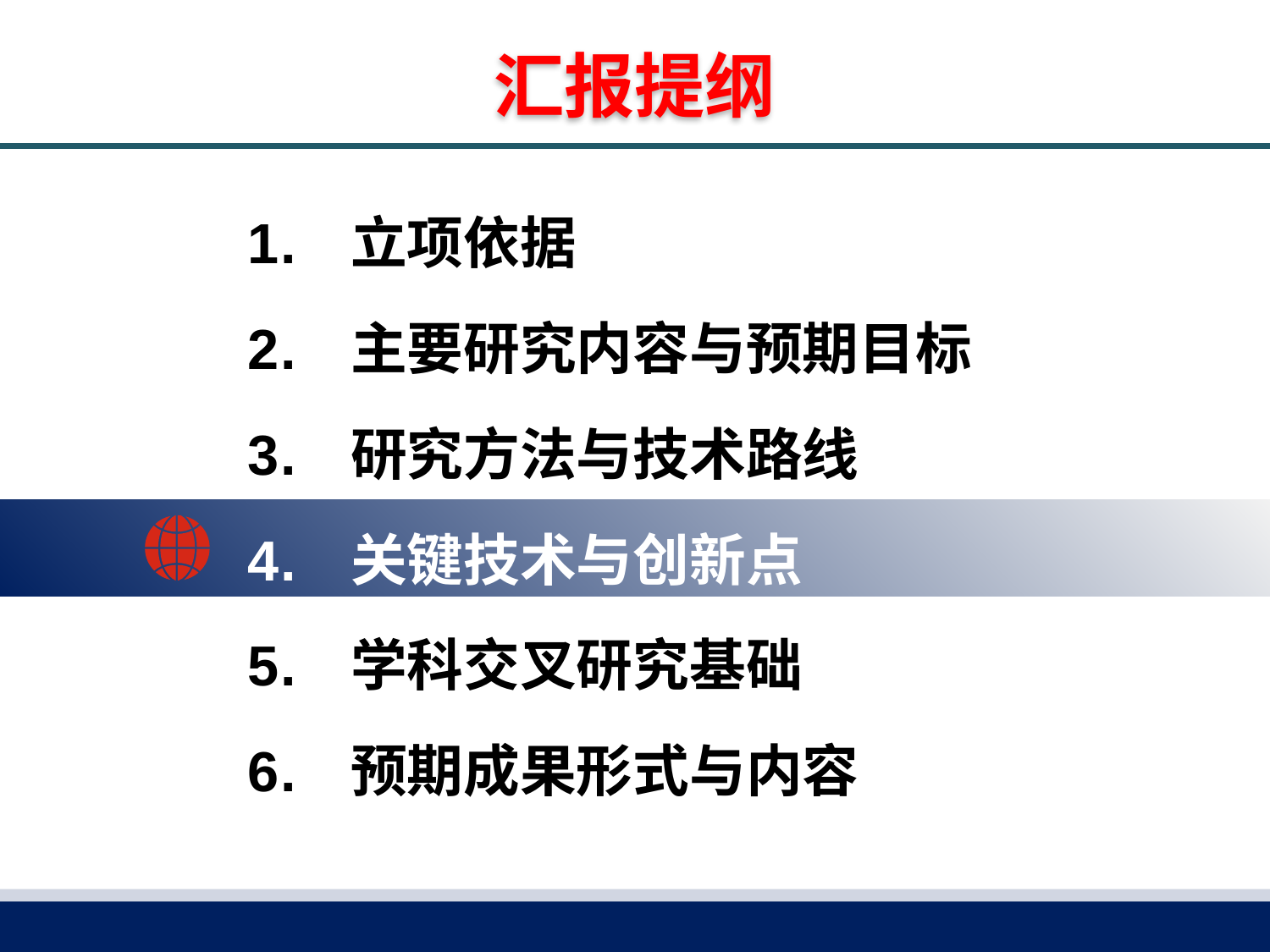

汇报提纲
立项依据
主要研究内容与预期目标
研究方法与技术路线
关键技术与创新点
学科交叉研究基础
预期成果形式与内容